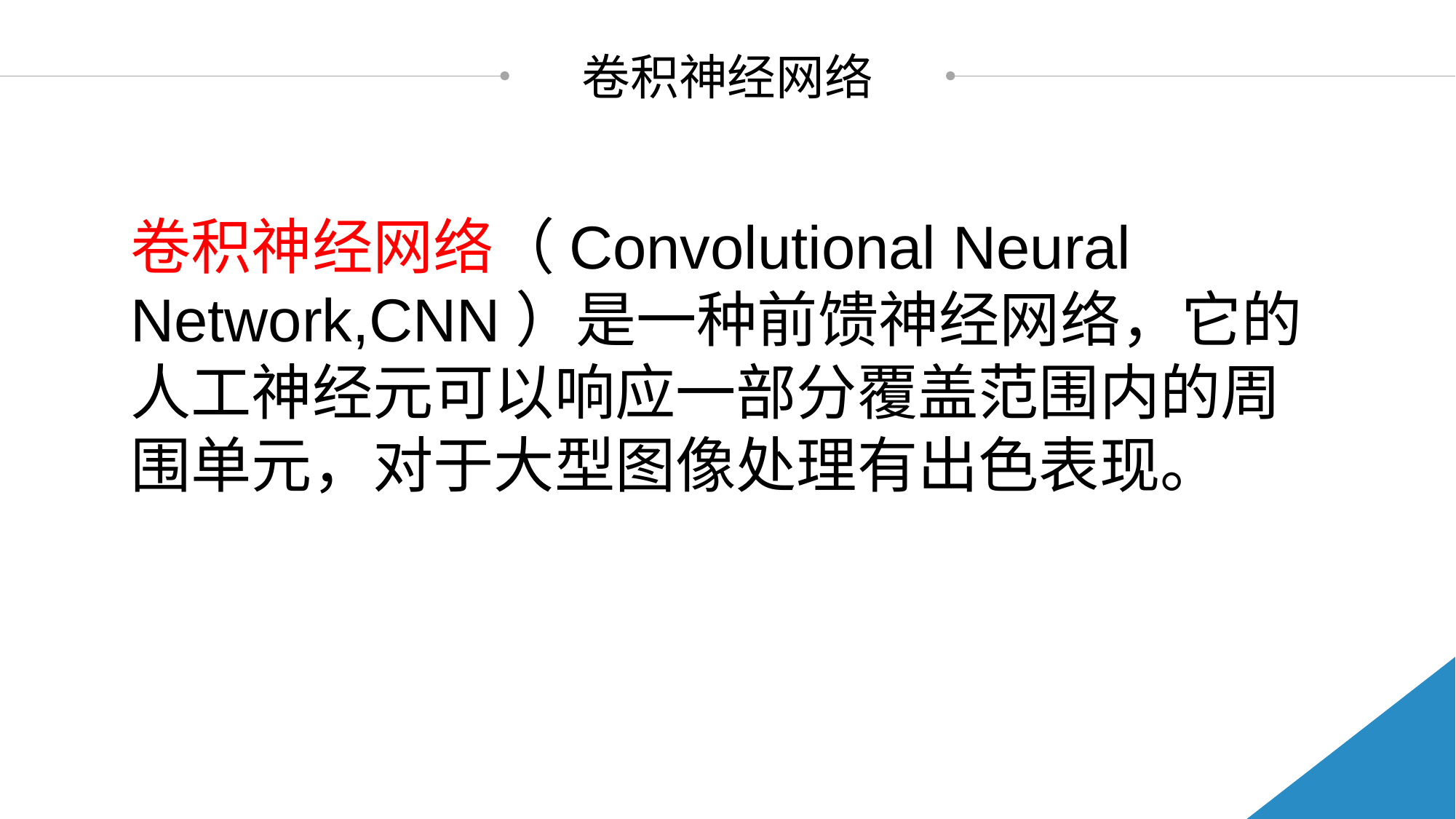

卷积神经网络
卷积神经网络（Convolutional Neural Network,CNN）是一种前馈神经网络，它的人工神经元可以响应一部分覆盖范围内的周围单元，对于大型图像处理有出色表现。